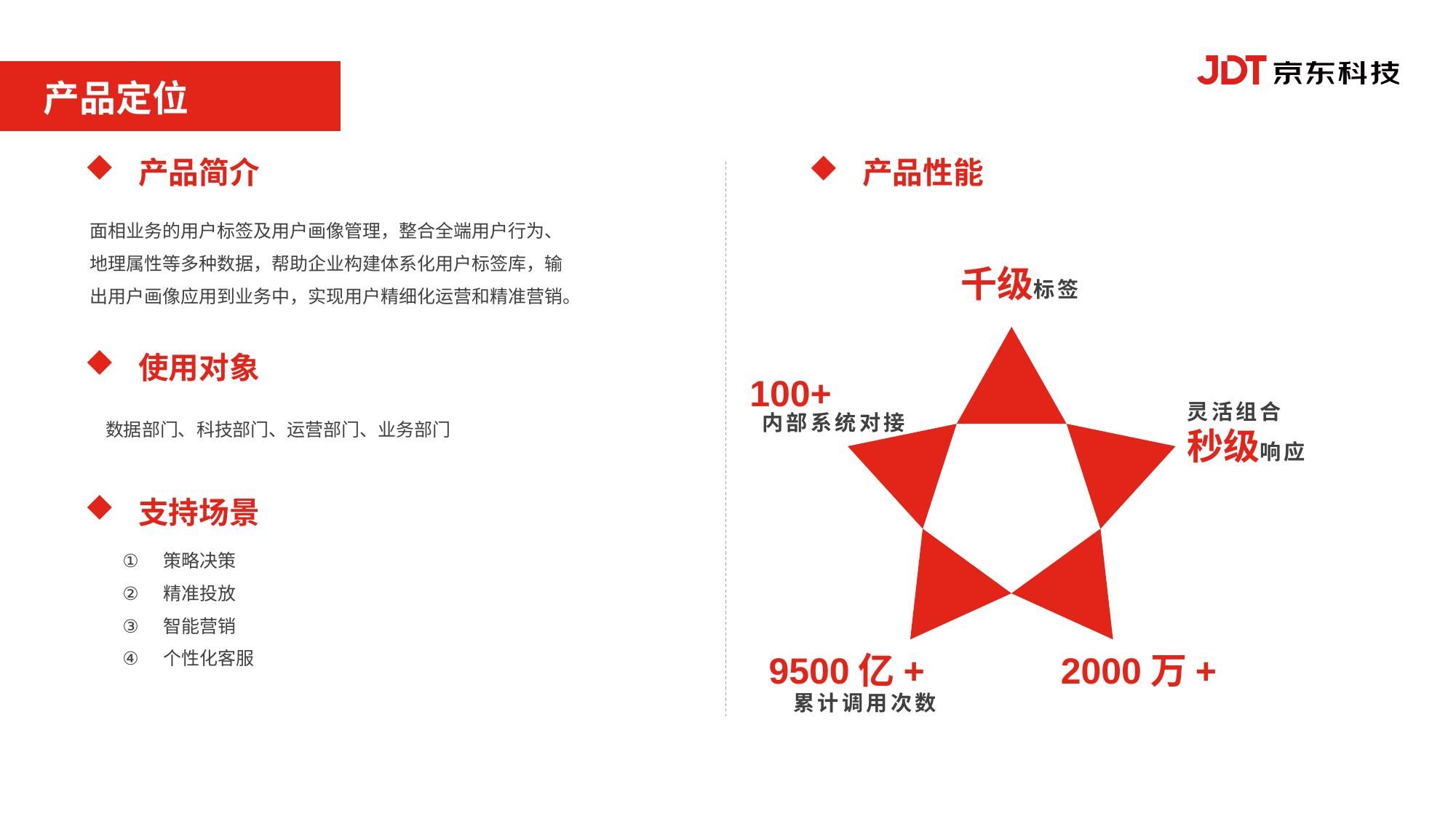

产品定位
产品简介
产品性能
面相业务的用户标签及用户画像管理，整合全端用户行为、地理属性等多种数据，帮助企业构建体系化用户标签库，输出用户画像应用到业务中，实现用户精细化运营和精准营销。
千级标签

使用对象
100+
灵活组合
秒级响应
数据部门、科技部门、运营部门、业务部门
内部系统对接

支持场景

策略决策
精准投放
智能营销
个性化客服
9500亿+
2000万+
累计调用次数